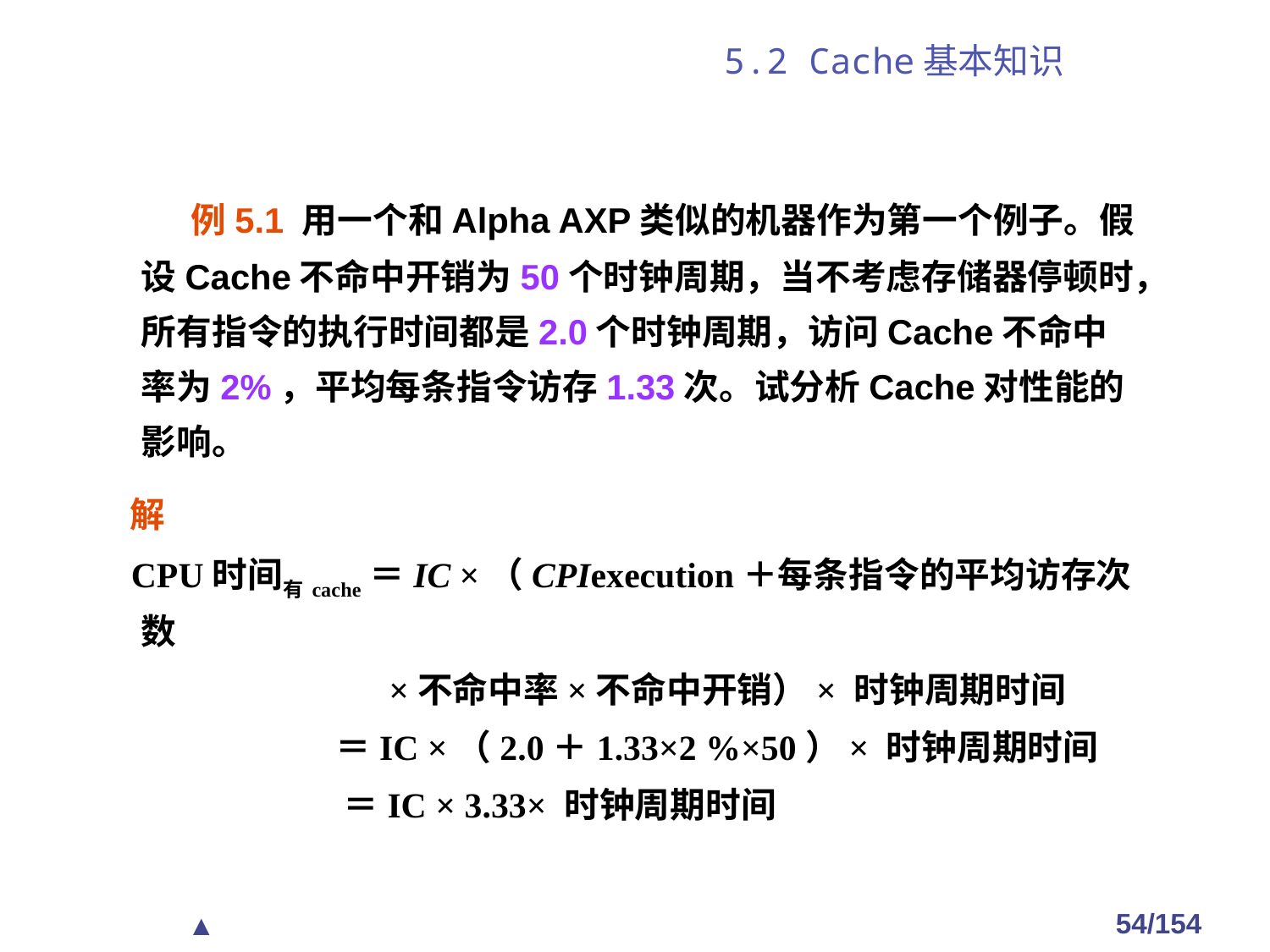

# 5.2 Cache基本知识
　　   例5.1 用一个和Alpha AXP类似的机器作为第一个例子。假设Cache不命中开销为50个时钟周期，当不考虑存储器停顿时，所有指令的执行时间都是2.0个时钟周期，访问Cache不命中率为2%，平均每条指令访存1.33次。试分析Cache对性能的影响。
　 解
      CPU时间有cache＝IC ×（CPIexecution＋每条指令的平均访存次数
                                   ×不命中率×不命中开销）× 时钟周期时间
                               ＝IC ×（2.0＋1.33×2 %×50）× 时钟周期时间
                                ＝IC × 3.33× 时钟周期时间